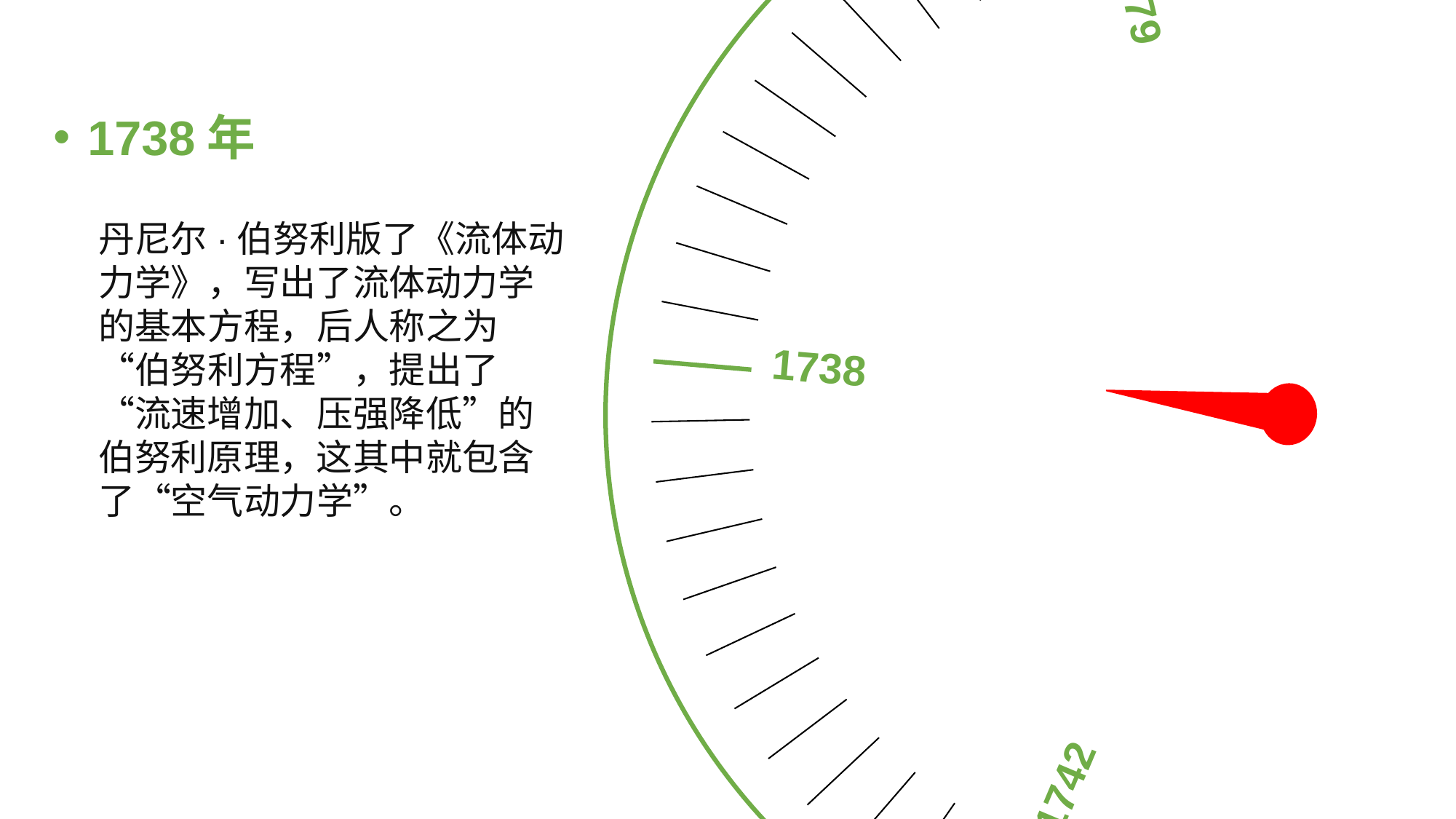

1738
1779
1742
1772
1752
1738年
丹尼尔·伯努利版了《流体动力学》，写出了流体动力学的基本方程，后人称之为“伯努利方程”，提出了“流速增加、压强降低”的伯努利原理，这其中就包含了“空气动力学”。